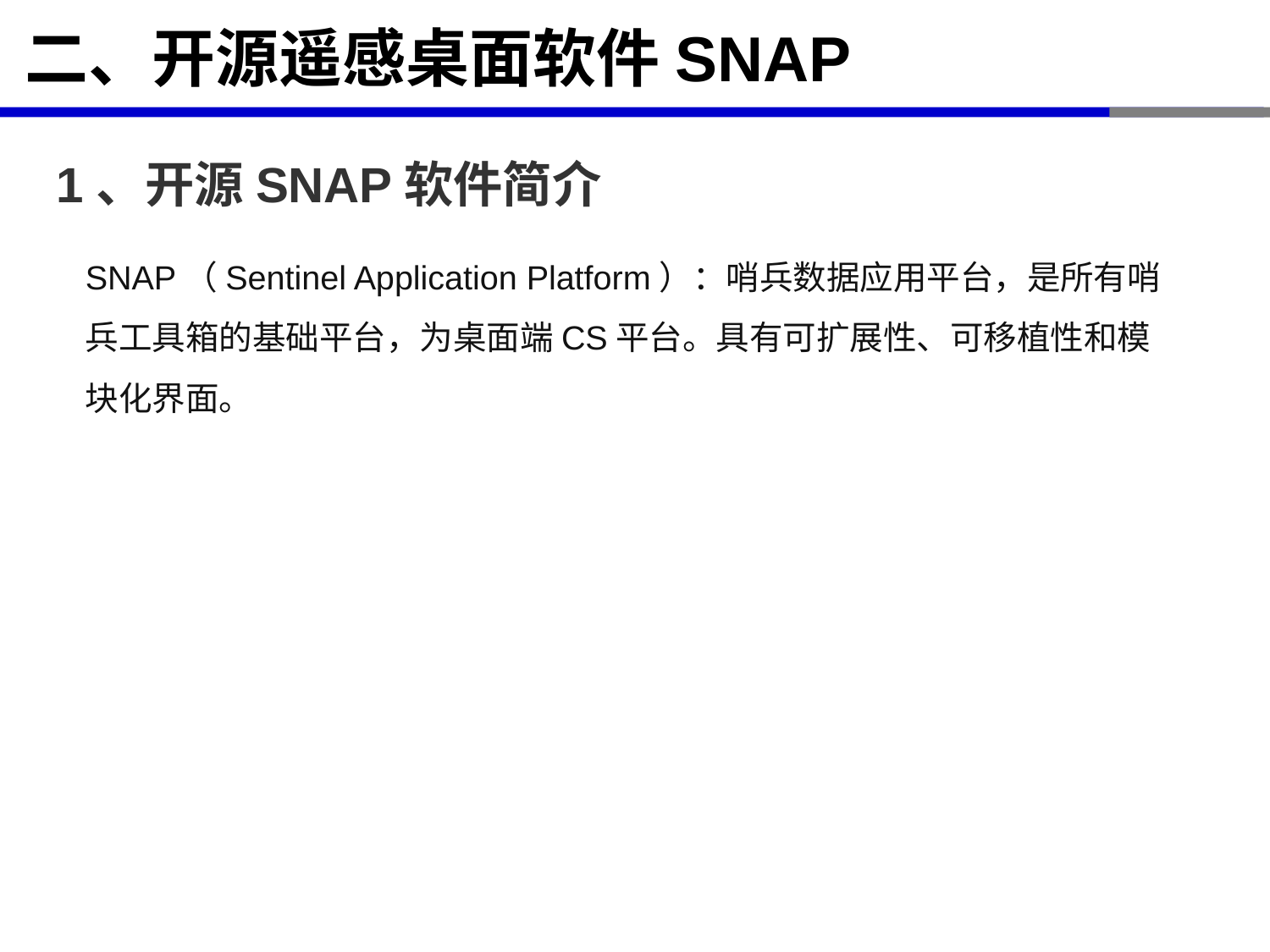

# 二、开源遥感桌面软件SNAP
1、开源SNAP软件简介
SNAP（Sentinel Application Platform）：哨兵数据应用平台，是所有哨兵工具箱的基础平台，为桌面端CS平台。具有可扩展性、可移植性和模块化界面。